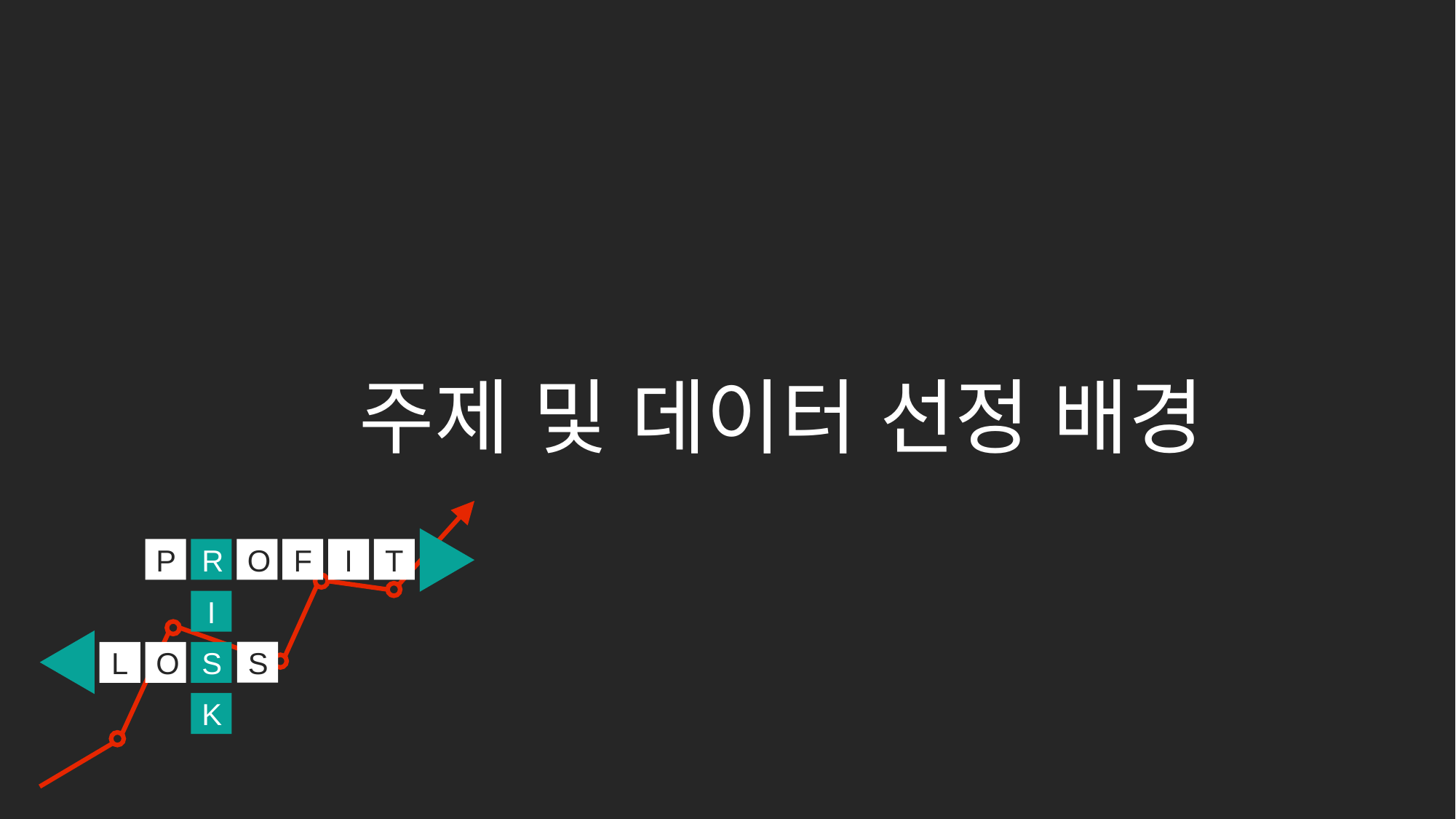

주제 및 데이터 선정 배경

P
R
O
F
I
T
I

S
L
O
S
K